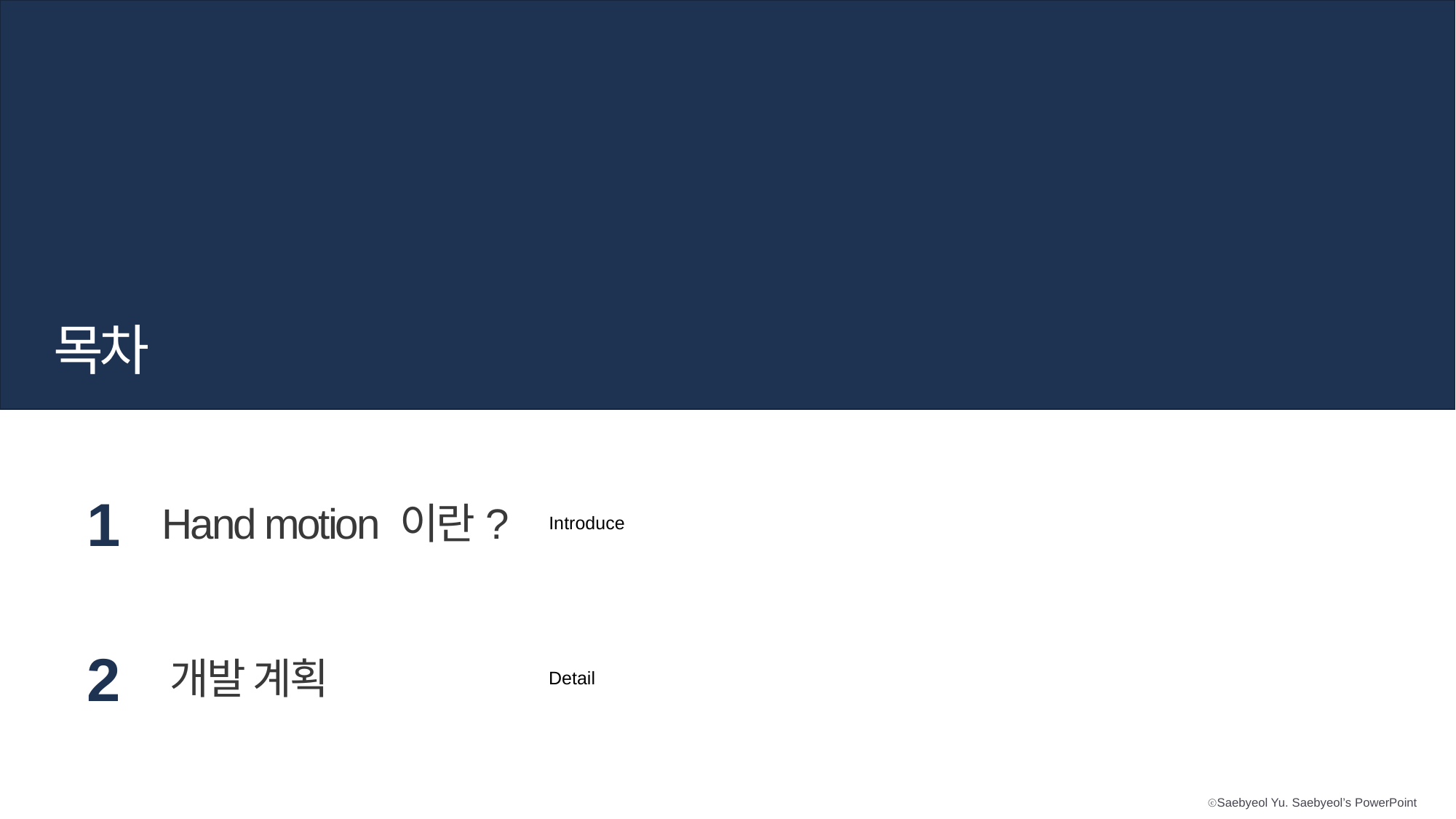

목차
1
Hand motion 이란?
Introduce
2
개발 계획
Detail